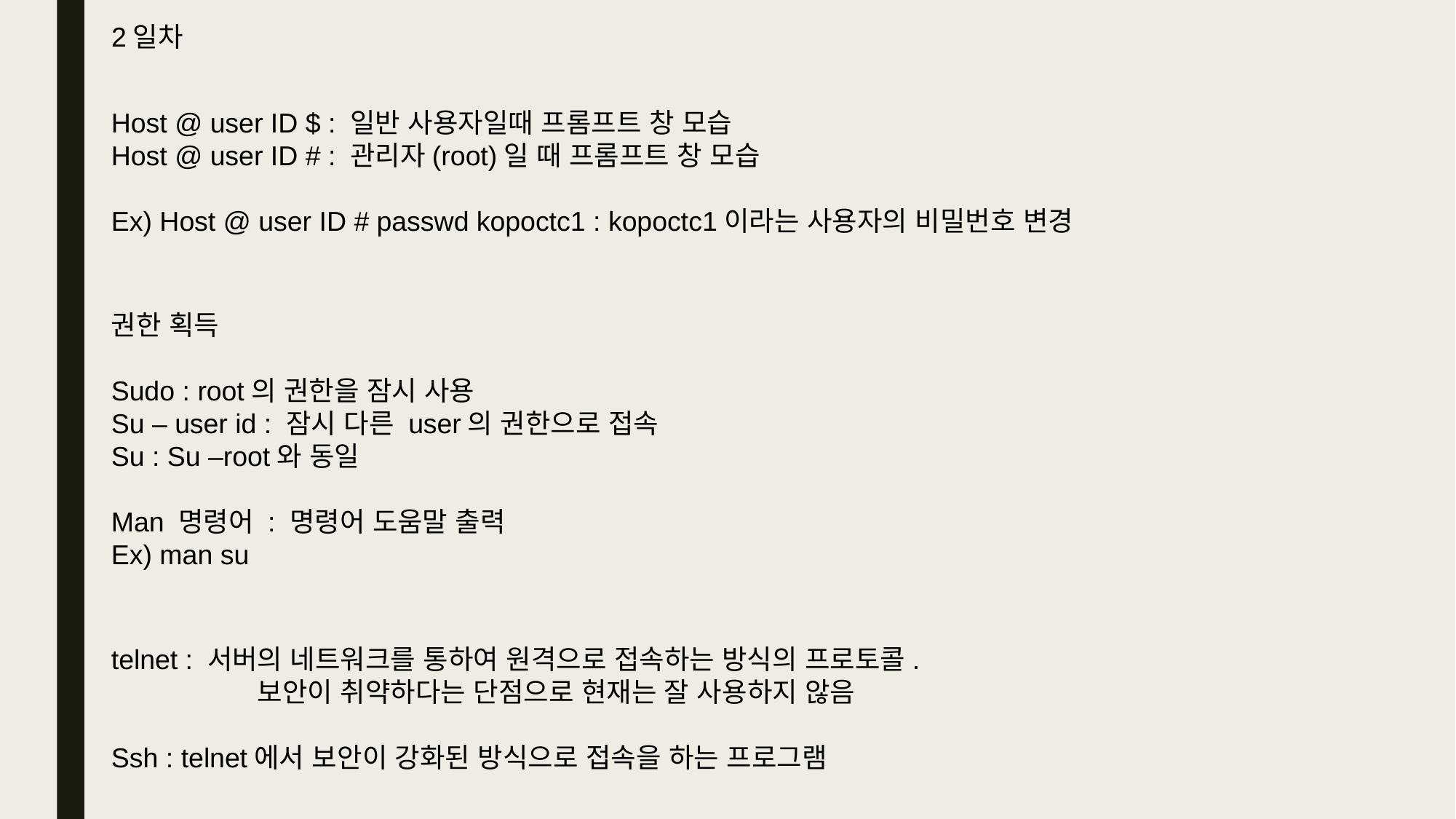

2일차
Host @ user ID $ : 일반 사용자일때 프롬프트 창 모습
Host @ user ID # : 관리자(root)일 때 프롬프트 창 모습

Ex) Host @ user ID # passwd kopoctc1 : kopoctc1이라는 사용자의 비밀번호 변경
권한 획득

Sudo : root의 권한을 잠시 사용
Su – user id : 잠시 다른 user의 권한으로 접속
Su : Su –root와 동일

Man 명령어 : 명령어 도움말 출력
Ex) man su
telnet : 서버의 네트워크를 통하여 원격으로 접속하는 방식의 프로토콜.
	    보안이 취약하다는 단점으로 현재는 잘 사용하지 않음

Ssh : telnet에서 보안이 강화된 방식으로 접속을 하는 프로그램